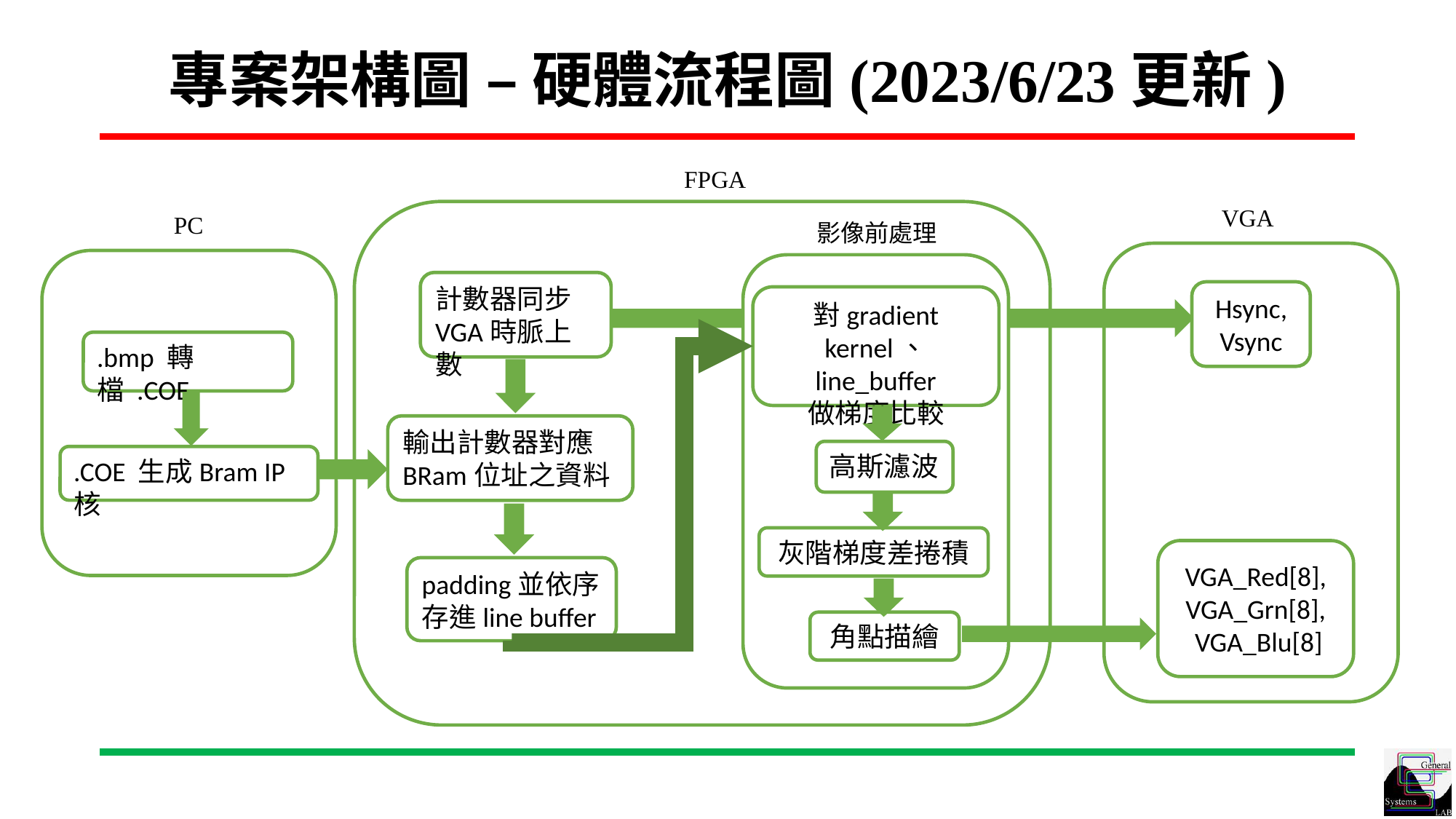

# 專案架構圖 – 硬體流程圖(2023/6/23更新)
FPGA
VGA

PC

影像前處理
FPGA

計數器同步VGA時脈上數
Hsync,
Vsync
對gradient kernel、
line_buffer
做梯度比較
.bmp 轉檔 .COE

輸出計數器對應BRam位址之資料

高斯濾波
.COE 生成Bram IP核

灰階梯度差捲積

VGA_Red[8],
VGA_Grn[8],
 VGA_Blu[8]
padding並依序
存進line buffer

角點描繪